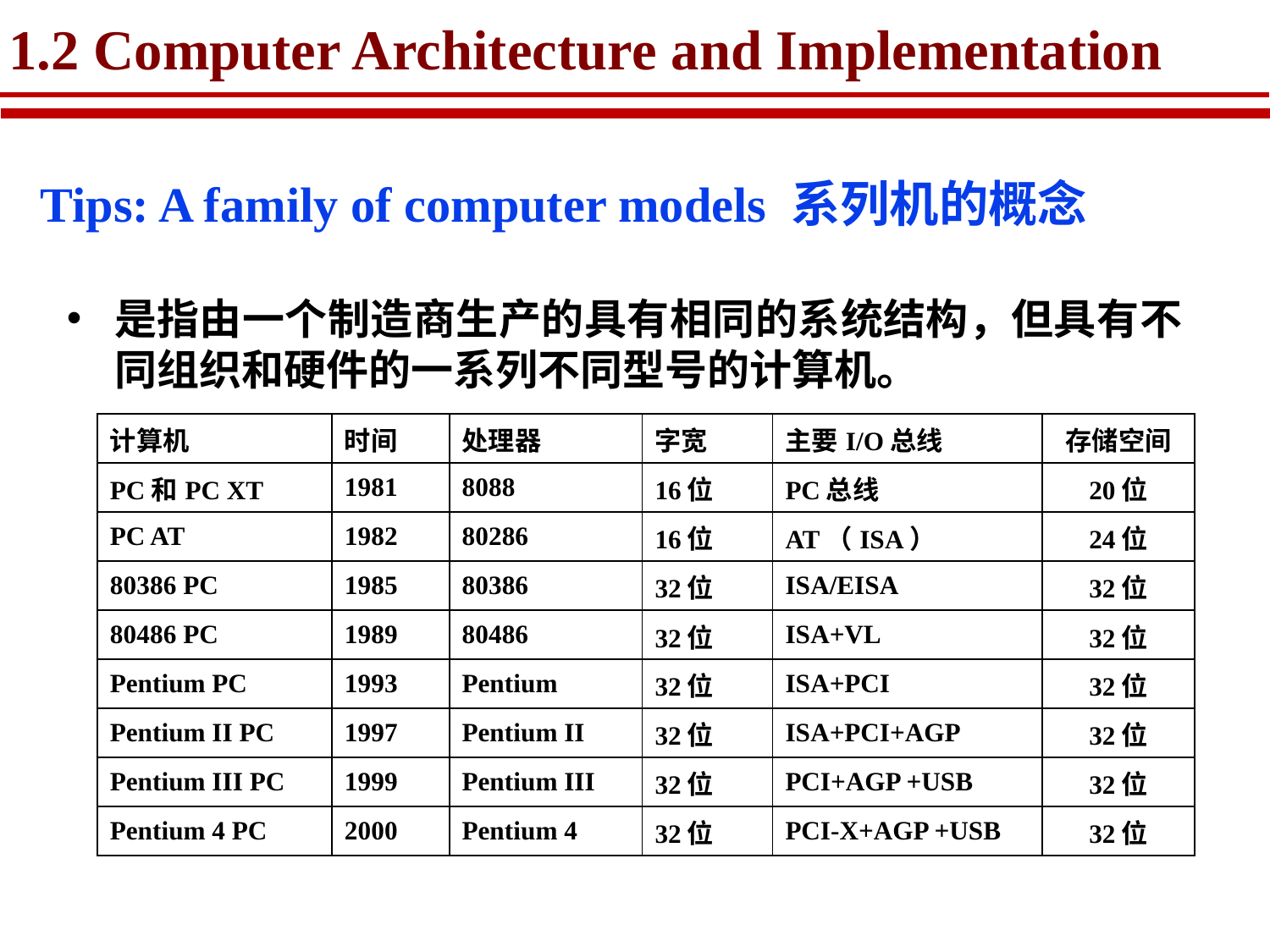

# 1.2 Computer Architecture and Implementation
Tips: A family of computer models 系列机的概念
是指由一个制造商生产的具有相同的系统结构，但具有不同组织和硬件的一系列不同型号的计算机。
| 计算机 | 时间 | 处理器 | 字宽 | 主要I/O总线 | 存储空间 |
| --- | --- | --- | --- | --- | --- |
| PC和PC XT | 1981 | 8088 | 16位 | PC总线 | 20位 |
| PC AT | 1982 | 80286 | 16位 | AT（ISA） | 24位 |
| 80386 PC | 1985 | 80386 | 32位 | ISA/EISA | 32位 |
| 80486 PC | 1989 | 80486 | 32位 | ISA+VL | 32位 |
| Pentium PC | 1993 | Pentium | 32位 | ISA+PCI | 32位 |
| Pentium II PC | 1997 | Pentium II | 32位 | ISA+PCI+AGP | 32位 |
| Pentium III PC | 1999 | Pentium III | 32位 | PCI+AGP +USB | 32位 |
| Pentium 4 PC | 2000 | Pentium 4 | 32位 | PCI-X+AGP +USB | 32位 |